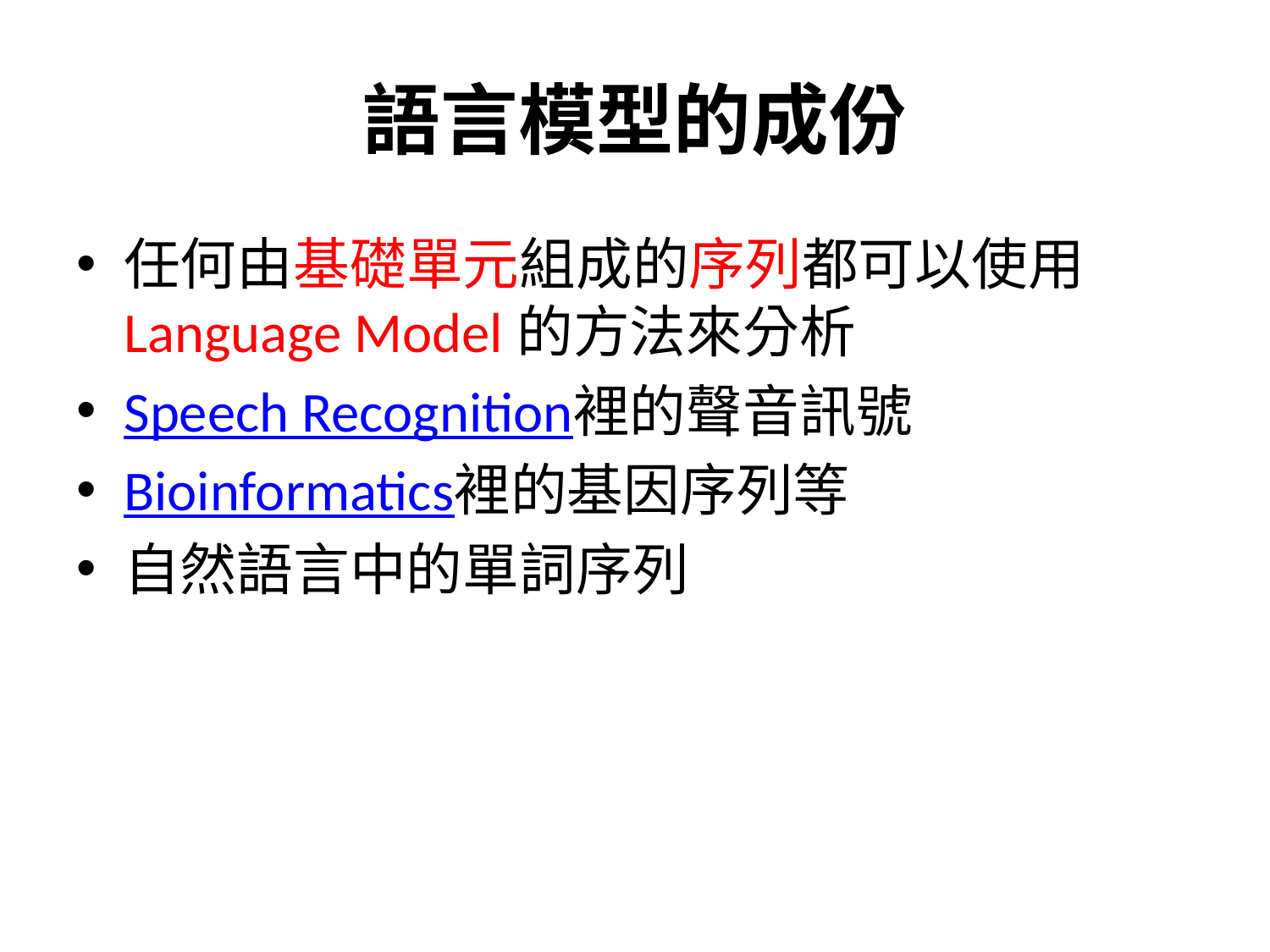

# 語言模型的成份
任何由基礎單元組成的序列都可以使用Language Model的方法來分析
Speech Recognition裡的聲音訊號
Bioinformatics裡的基因序列等
自然語言中的單詞序列